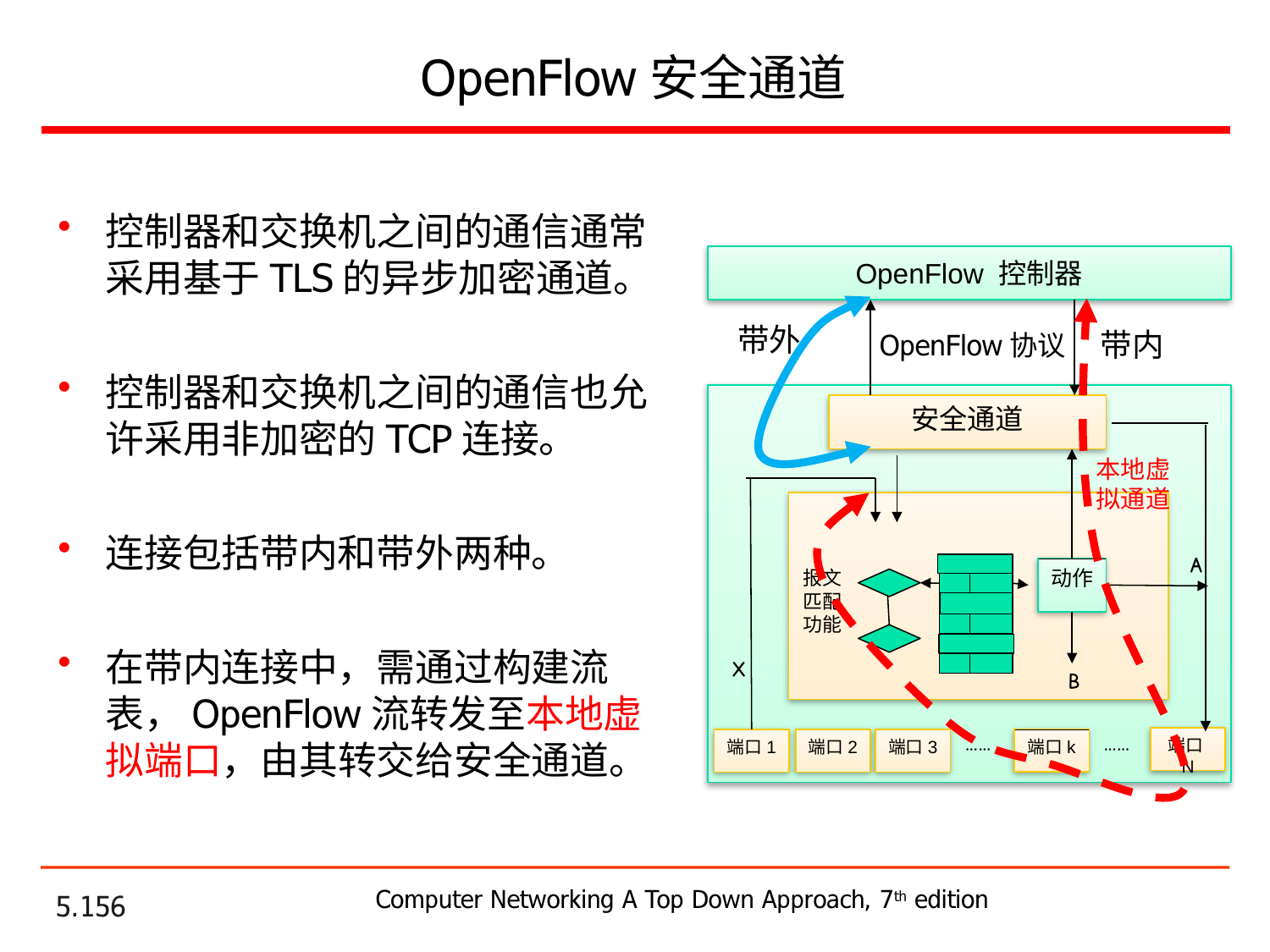

# OpenFlow安全通道
控制器和交换机之间的通信通常采用基于TLS的异步加密通道。

控制器和交换机之间的通信也允许采用非加密的TCP连接。

连接包括带内和带外两种。

在带内连接中，需通过构建流表，OpenFlow流转发至本地虚拟端口，由其转交给安全通道。

OpenFlow 控制器
OpenFlow协议

安全通道
本地虚拟通道

A

动作
报文匹配功能

X

B
……
……
端口N
端口k
端口1
端口2
端口3

带外
带内